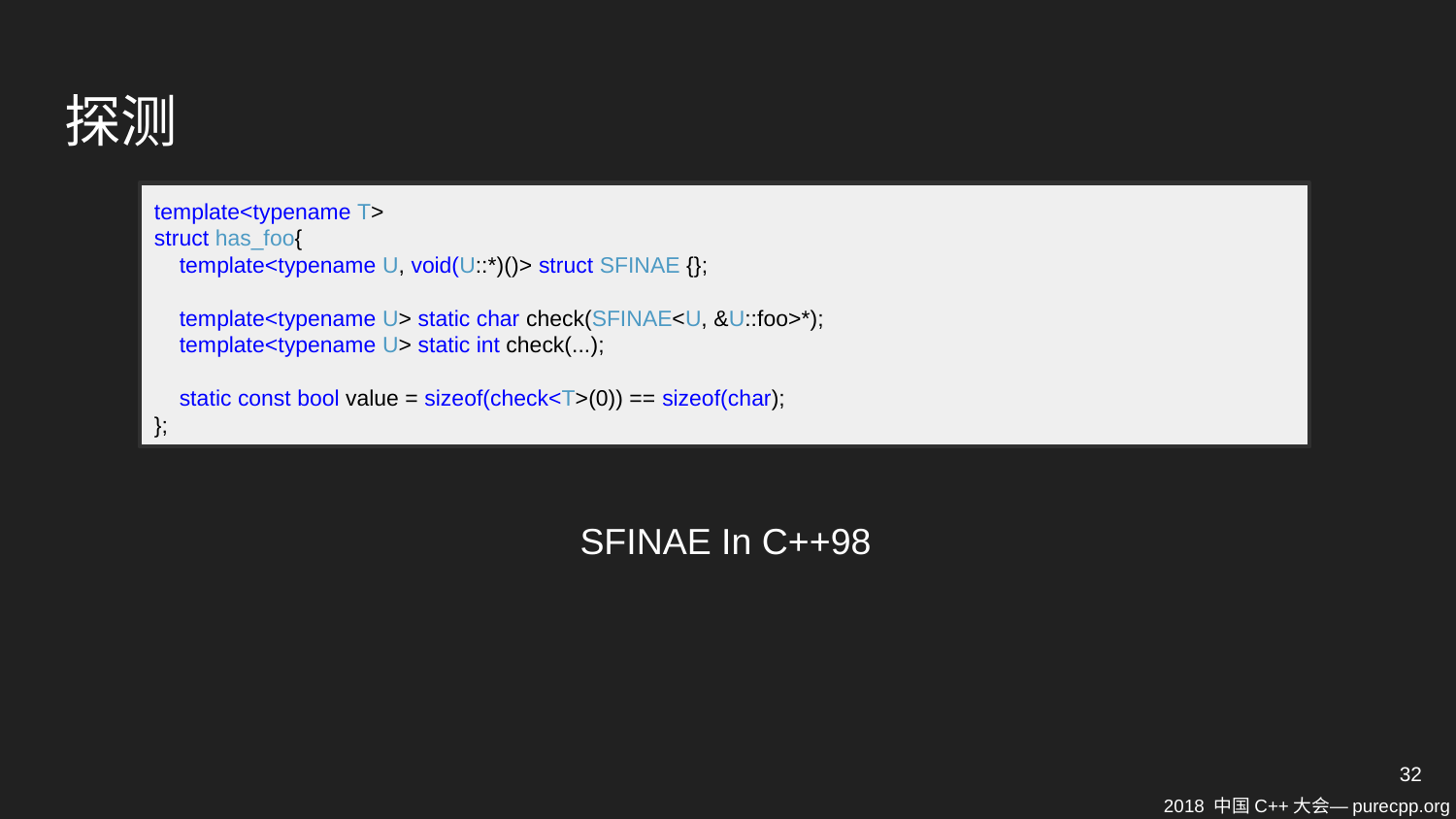

# 探测
template<typename T>
struct has_foo{
    template<typename U, void(U::*)()> struct SFINAE {};

    template<typename U> static char check(SFINAE<U, &U::foo>*);
    template<typename U> static int check(...);

    static const bool value = sizeof(check<T>(0)) == sizeof(char);
};
SFINAE In C++98
32